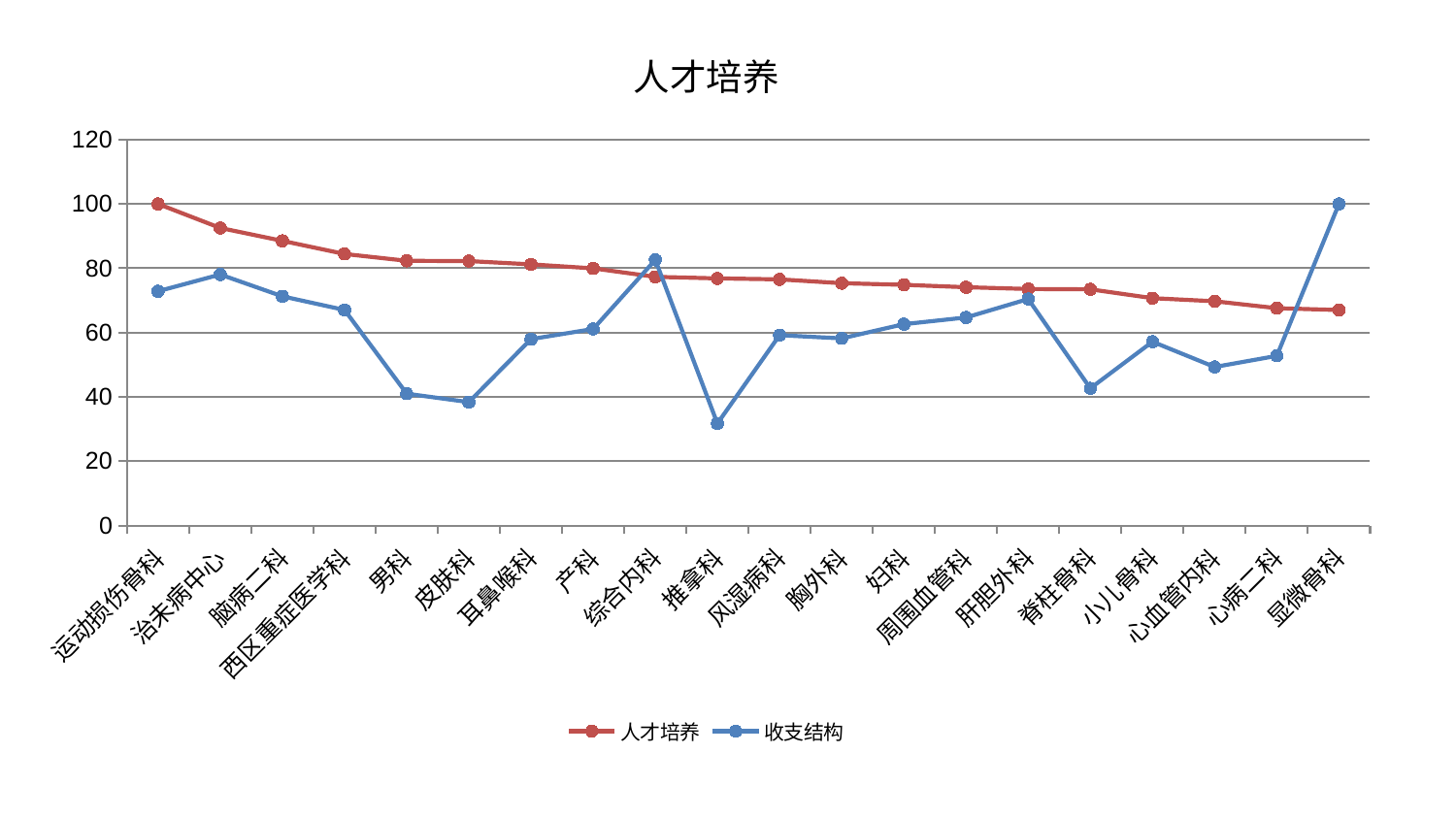

### Chart: 人才培养

| Category | 人才培养 | 收支结构 |
|---|---|---|
| 运动损伤骨科 | 100.0 | 72.85504866433321 |
| 治未病中心 | 92.52996495383408 | 78.06618226390778 |
| 脑病二科 | 88.52684492441004 | 71.27177839492617 |
| 西区重症医学科 | 84.4486167161522 | 67.02198168640376 |
| 男科 | 82.32592954484342 | 40.97464065220491 |
| 皮肤科 | 82.23421925644767 | 38.36187841015871 |
| 耳鼻喉科 | 81.20675369238947 | 57.96176997362245 |
| 产科 | 79.95874219970106 | 61.12237408443456 |
| 综合内科 | 77.33260861566555 | 82.60736028301628 |
| 推拿科 | 76.84509201358745 | 31.702777928633918 |
| 风湿病科 | 76.53967428208806 | 59.1862116248995 |
| 胸外科 | 75.35268796967458 | 58.19764731757373 |
| 妇科 | 74.85853726316803 | 62.60511066464087 |
| 周围血管科 | 74.09660195113834 | 64.68914552886673 |
| 肝胆外科 | 73.54824564469418 | 70.43379805771607 |
| 脊柱骨科 | 73.439932013332 | 42.653276990177716 |
| 小儿骨科 | 70.70578621541068 | 57.15237435024652 |
| 心血管内科 | 69.7469454334057 | 49.30788401589847 |
| 心病二科 | 67.5775470447799 | 52.75932361492173 |
| 显微骨科 | 67.0189599548338 | 100.0 |
276